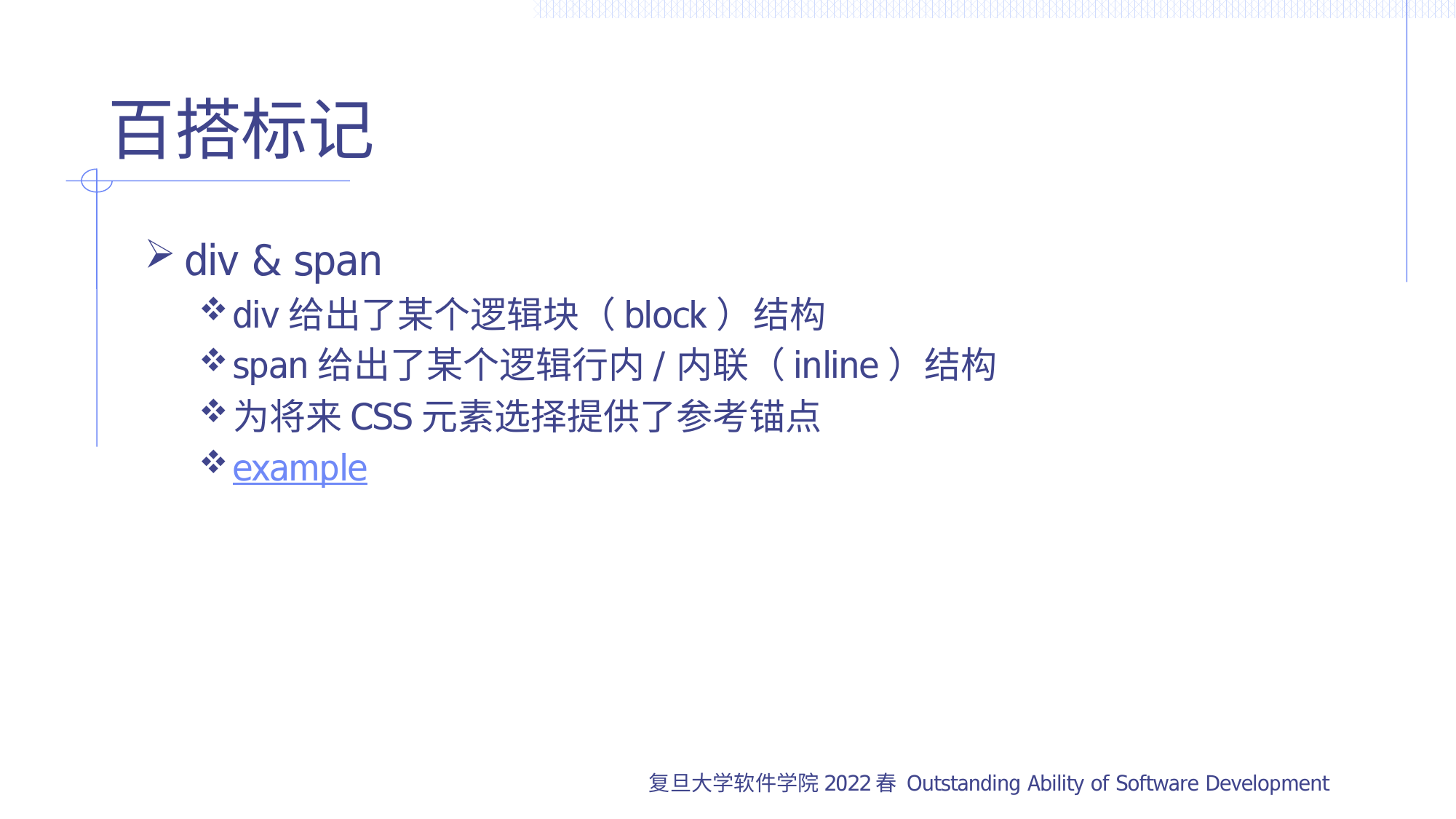

# 百搭标记
div & span
div给出了某个逻辑块（block）结构
span给出了某个逻辑行内/内联（inline）结构
为将来CSS元素选择提供了参考锚点
example